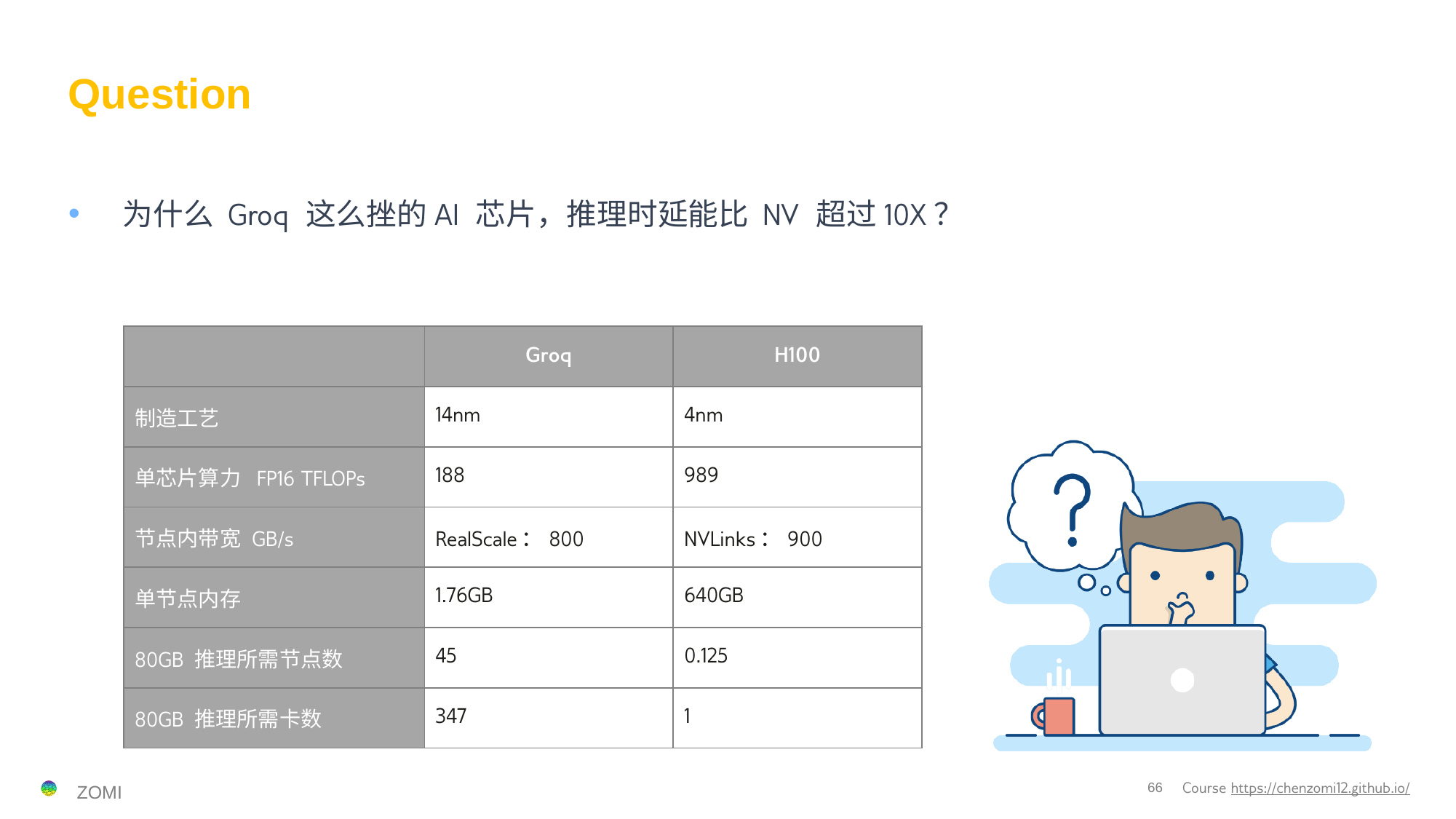

# Question
为什么 Groq 这么挫的AI 芯片，推理时延能比 NV 超过10X？
|  | Groq | H100 |
| --- | --- | --- |
| 制造工艺 | 14nm | 4nm |
| 单芯片算力 FP16 TFLOPs | 188 | 989 |
| 节点内带宽 GB/s | RealScale：800 | NVLinks：900 |
| 单节点内存 | 1.76GB | 640GB |
| 80GB 推理所需节点数 | 45 | 0.125 |
| 80GB 推理所需卡数 | 347 | 1 |